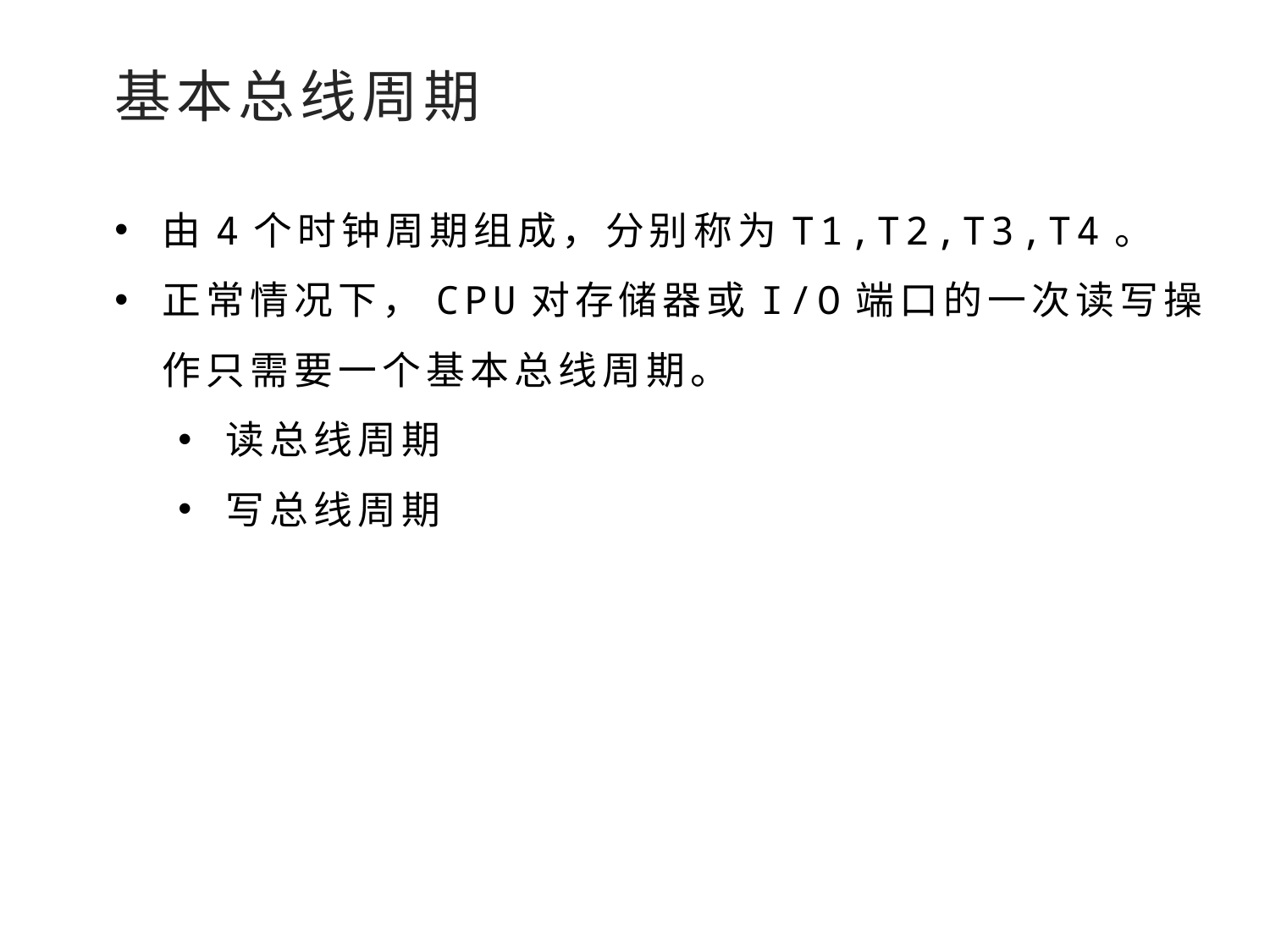

基本总线周期
由4个时钟周期组成，分别称为T1,T2,T3,T4。
正常情况下，CPU对存储器或I/O端口的一次读写操作只需要一个基本总线周期。
读总线周期
写总线周期